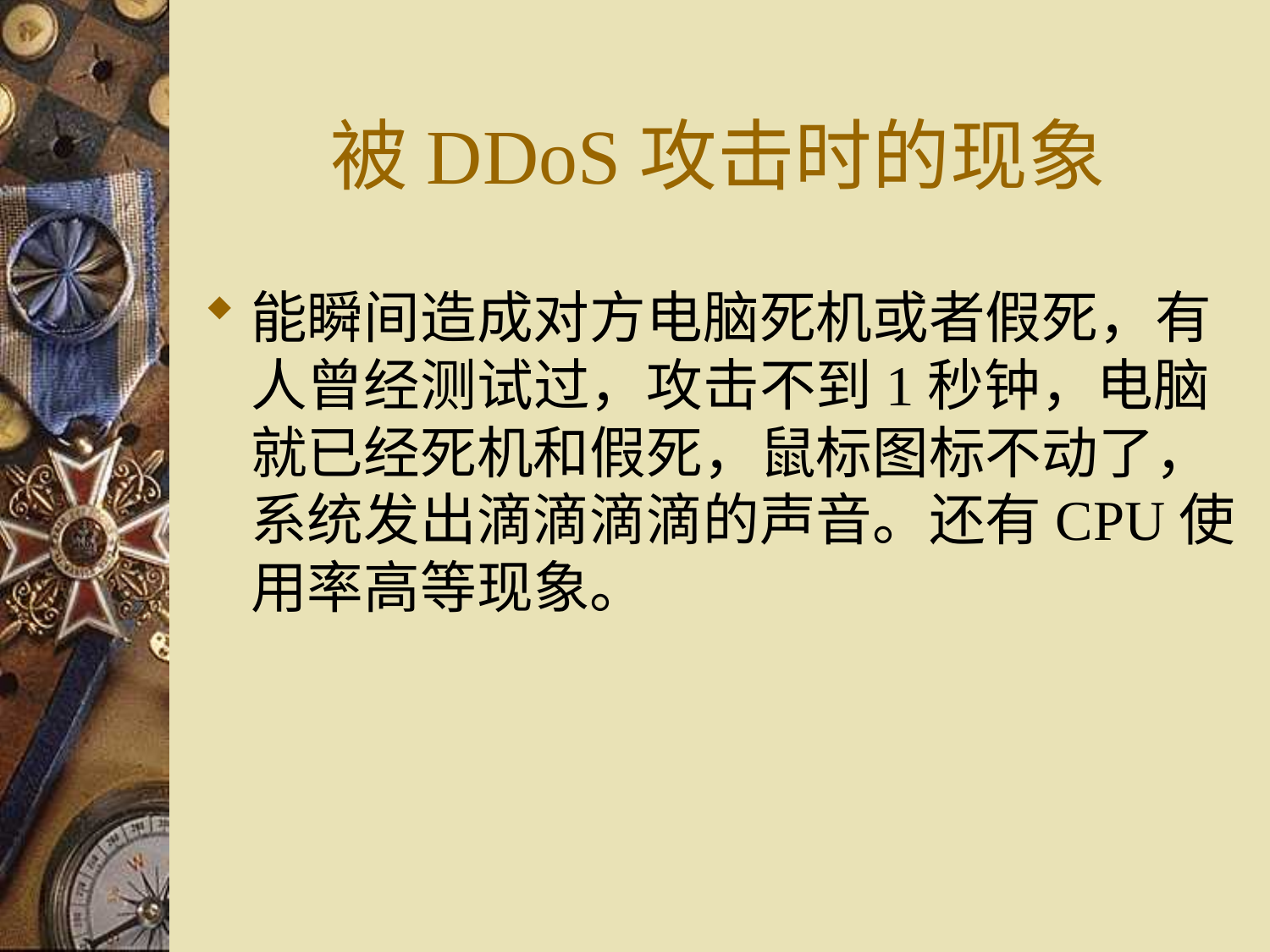

# 被DDoS攻击时的现象
能瞬间造成对方电脑死机或者假死，有人曾经测试过，攻击不到1秒钟，电脑就已经死机和假死，鼠标图标不动了，系统发出滴滴滴滴的声音。还有CPU使用率高等现象。